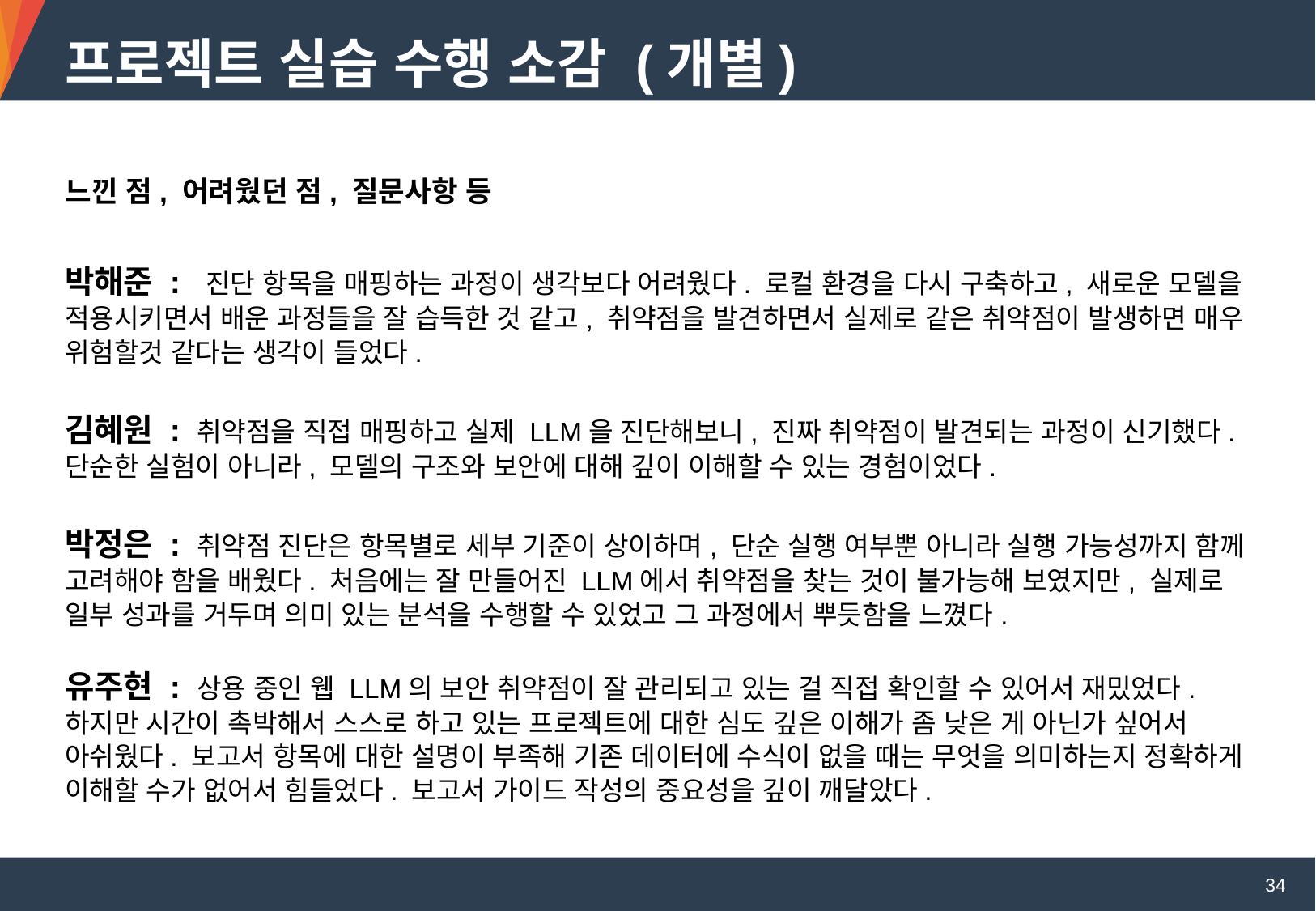

프로젝트 실습 수행 소감 (개별)
느낀 점, 어려웠던 점, 질문사항 등

박해준 :  진단 항목을 매핑하는 과정이 생각보다 어려웠다. 로컬 환경을 다시 구축하고, 새로운 모델을 적용시키면서 배운 과정들을 잘 습득한 것 같고, 취약점을 발견하면서 실제로 같은 취약점이 발생하면 매우 위험할것 같다는 생각이 들었다.

김혜원 : 취약점을 직접 매핑하고 실제 LLM을 진단해보니, 진짜 취약점이 발견되는 과정이 신기했다. 단순한 실험이 아니라, 모델의 구조와 보안에 대해 깊이 이해할 수 있는 경험이었다.

박정은 : 취약점 진단은 항목별로 세부 기준이 상이하며, 단순 실행 여부뿐 아니라 실행 가능성까지 함께 고려해야 함을 배웠다. 처음에는 잘 만들어진 LLM에서 취약점을 찾는 것이 불가능해 보였지만, 실제로 일부 성과를 거두며 의미 있는 분석을 수행할 수 있었고 그 과정에서 뿌듯함을 느꼈다.

유주현 : 상용 중인 웹 LLM의 보안 취약점이 잘 관리되고 있는 걸 직접 확인할 수 있어서 재밌었다. 하지만 시간이 촉박해서 스스로 하고 있는 프로젝트에 대한 심도 깊은 이해가 좀 낮은 게 아닌가 싶어서 아쉬웠다. 보고서 항목에 대한 설명이 부족해 기존 데이터에 수식이 없을 때는 무엇을 의미하는지 정확하게 이해할 수가 없어서 힘들었다. 보고서 가이드 작성의 중요성을 깊이 깨달았다.
34